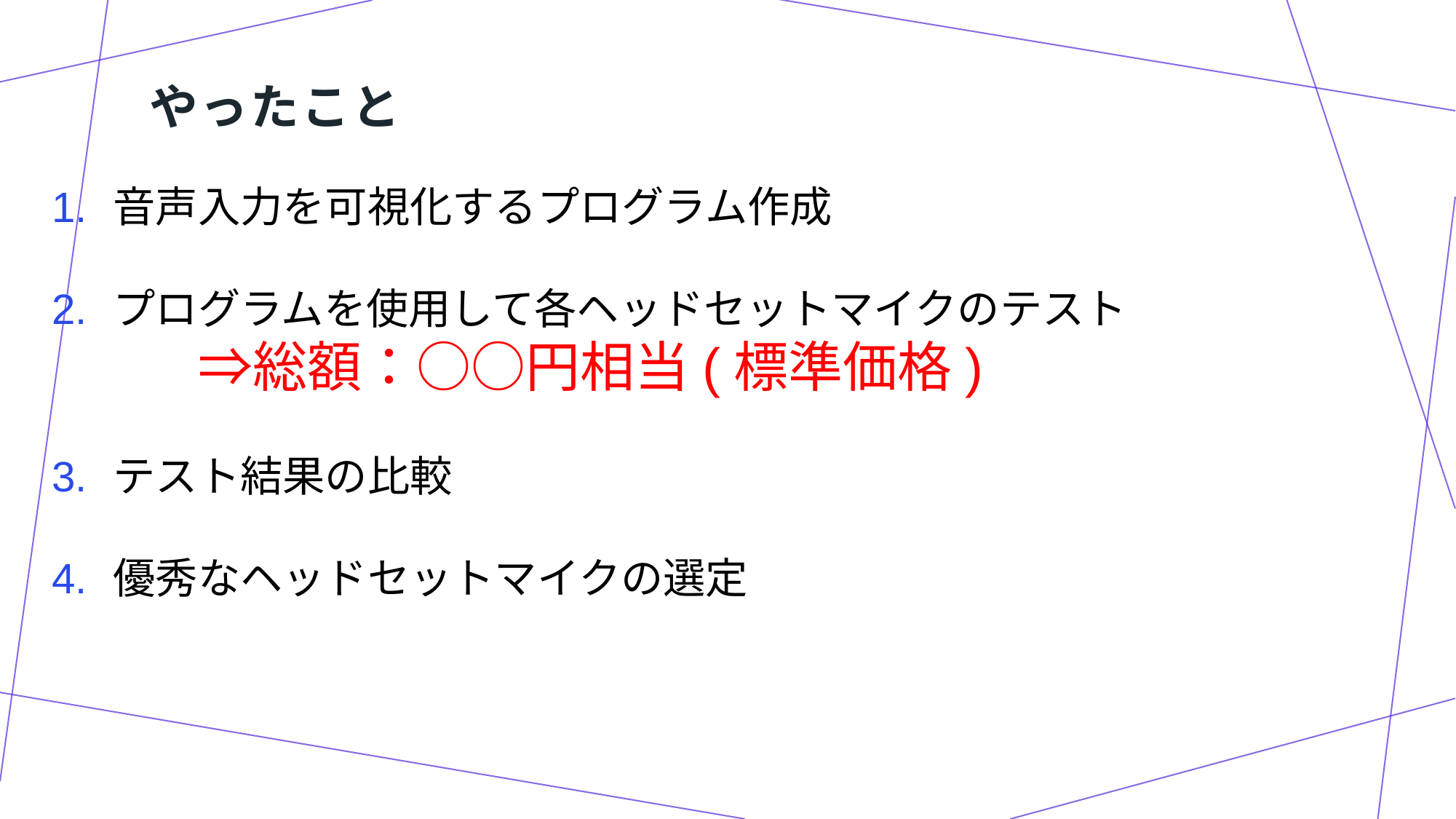

# やったこと
音声入力を可視化するプログラム作成

プログラムを使用して各ヘッドセットマイクのテスト
　　⇒総額：○○円相当(標準価格)

テスト結果の比較

優秀なヘッドセットマイクの選定